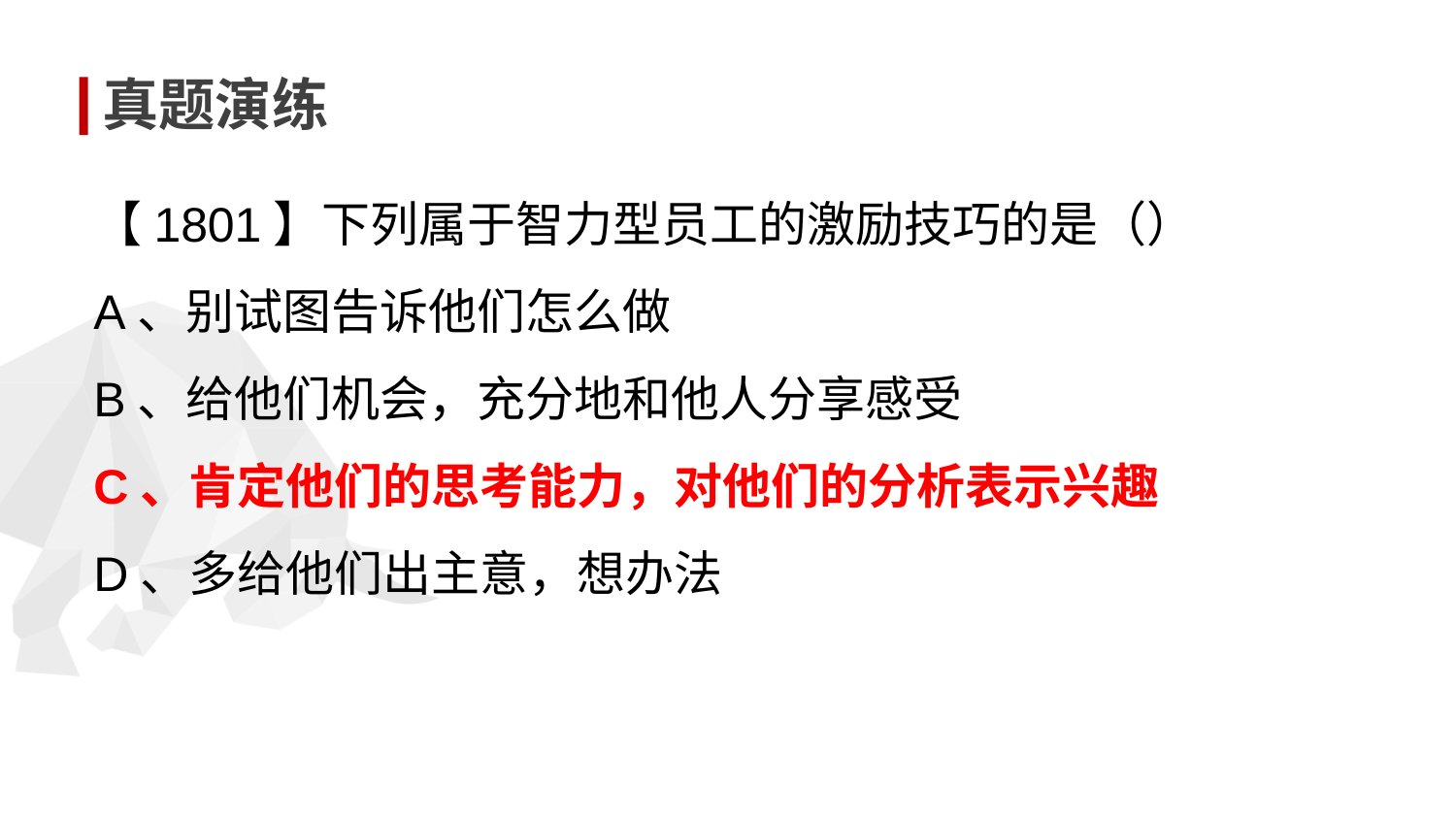

真题演练
【1801】下列属于智力型员工的激励技巧的是（）
A、别试图告诉他们怎么做
B、给他们机会，充分地和他人分享感受
C、肯定他们的思考能力，对他们的分析表示兴趣
D、多给他们出主意，想办法